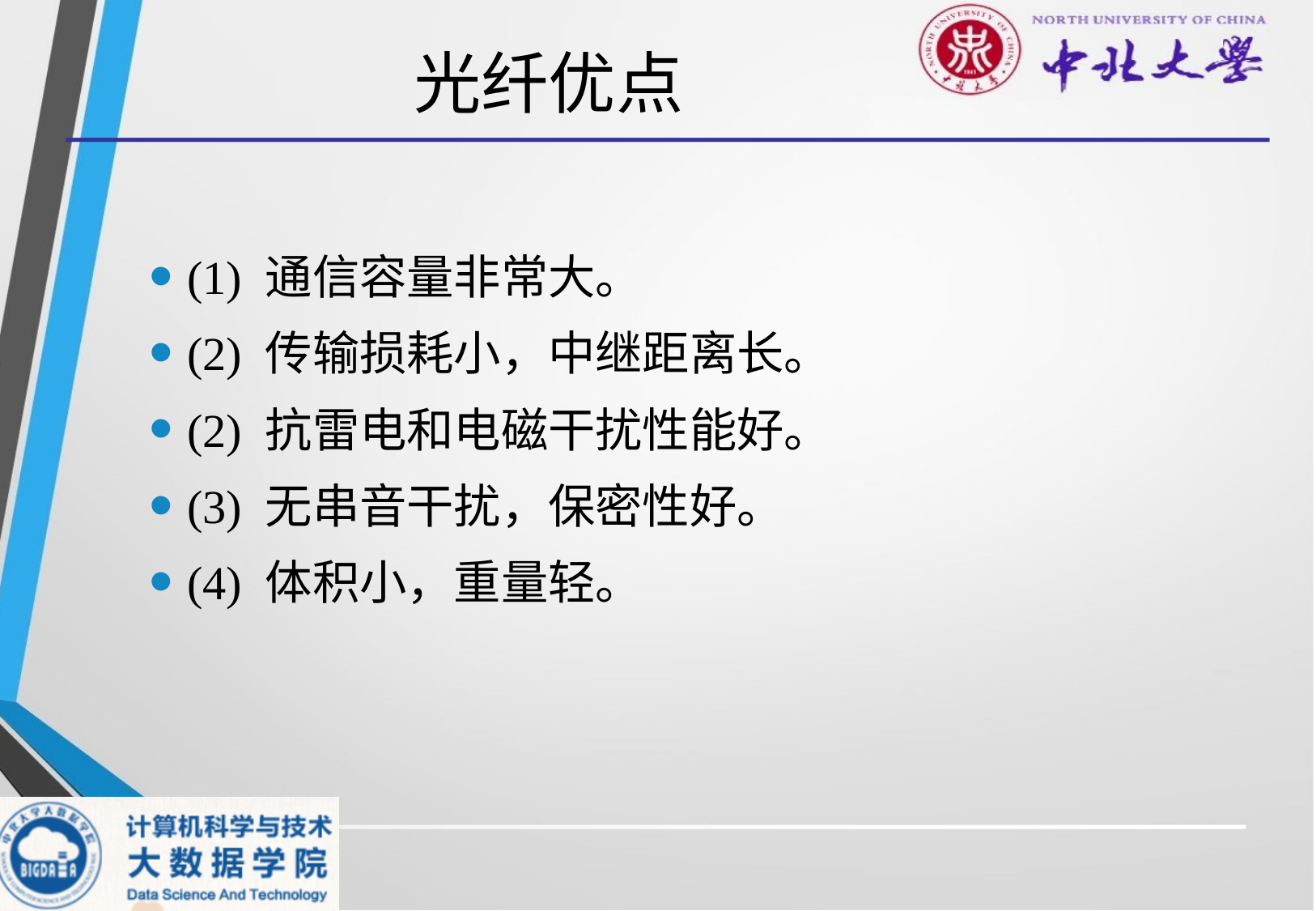

# 光纤优点
(1) 通信容量非常大。
(2) 传输损耗小，中继距离长。
(2) 抗雷电和电磁干扰性能好。
(3) 无串音干扰，保密性好。
(4) 体积小，重量轻。
29